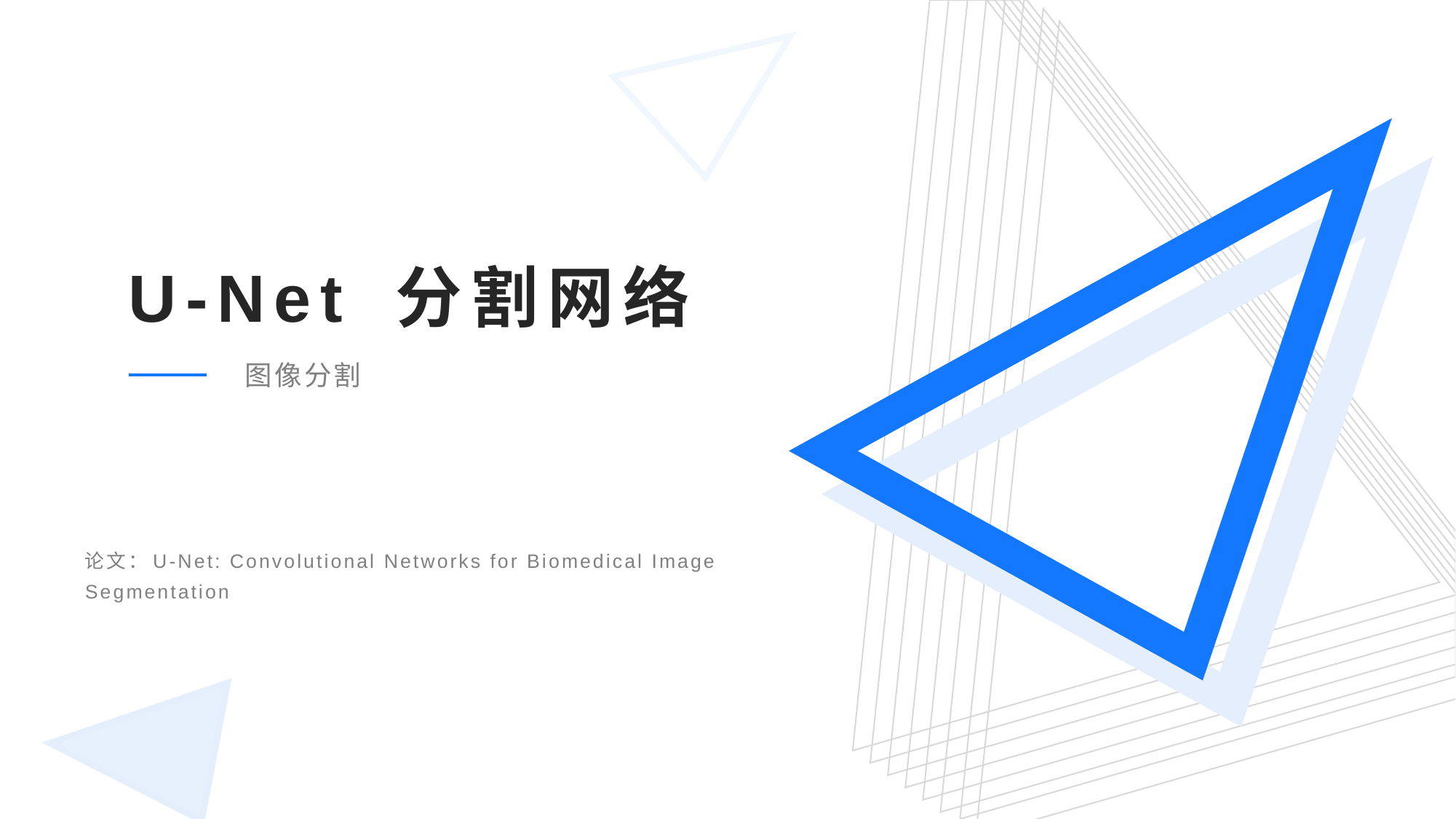

# U-Net 分割网络
图像分割
论文：U-Net: Convolutional Networks for Biomedical Image Segmentation